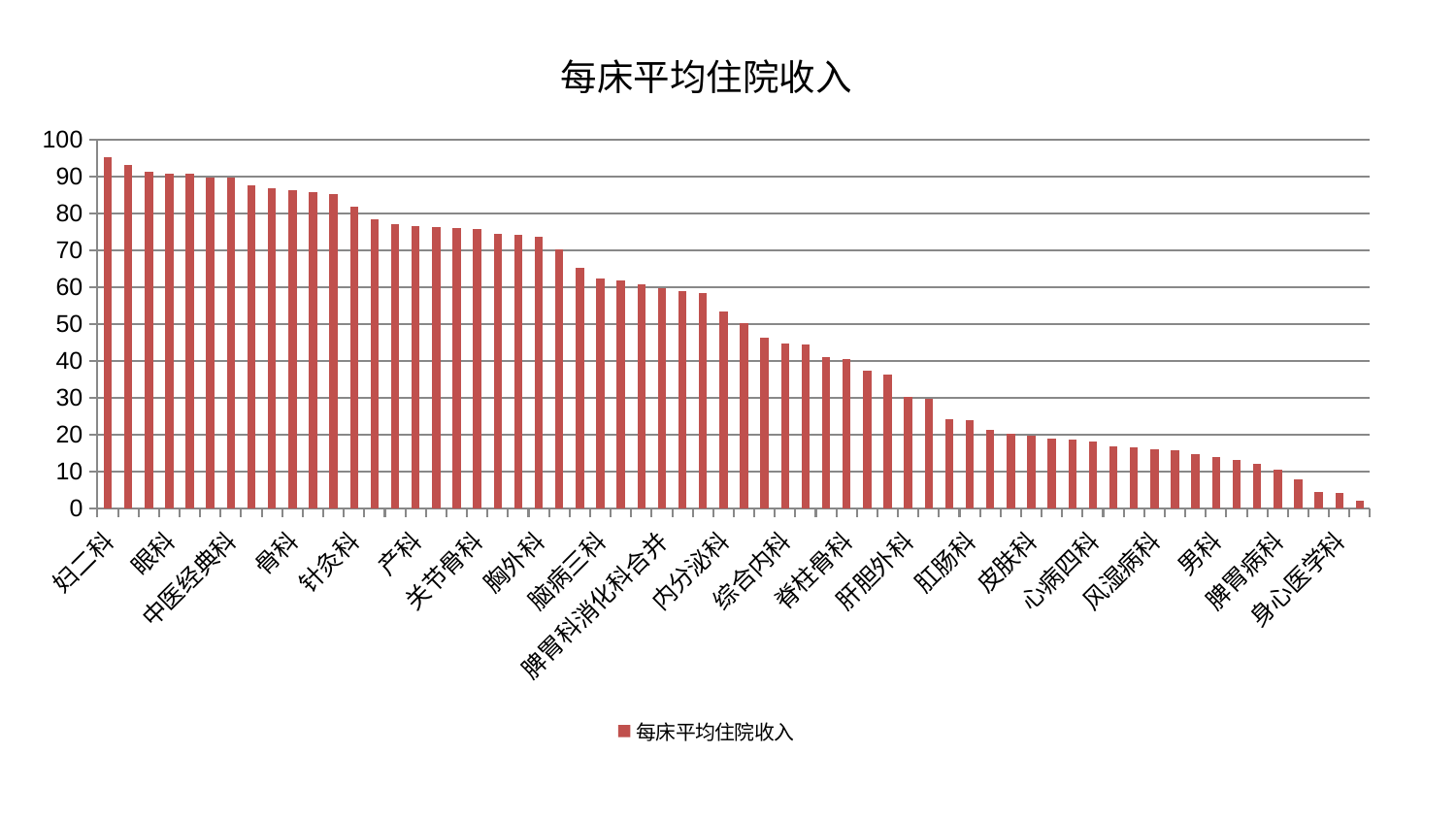

### Chart: 每床平均住院收入

| Category | 每床平均住院收入 |
|---|---|
| 妇二科 | 95.18043693500442 |
| 心病三科 | 93.18257277251622 |
| 中医外治中心 | 91.26507034643218 |
| 眼科 | 90.78394790174511 |
| 普通外科 | 90.714170528566 |
| 显微骨科 | 89.7029847867757 |
| 中医经典科 | 89.65300789751677 |
| 重症医学科 | 87.63643162976848 |
| 呼吸内科 | 86.81151762950421 |
| 骨科 | 86.33180653498323 |
| 儿科 | 85.66047129087589 |
| 肿瘤内科 | 85.33019327321595 |
| 针灸科 | 81.74978909785295 |
| 心病一科 | 78.46796824077504 |
| 小儿骨科 | 77.0517534213641 |
| 产科 | 76.61150151436857 |
| 康复科 | 76.27131894100106 |
| 心血管内科 | 75.93228178626086 |
| 关节骨科 | 75.66703071307268 |
| 肾脏内科 | 74.48591620364297 |
| 神经内科 | 74.1887530874598 |
| 胸外科 | 73.69097728887317 |
| 脑病一科 | 70.30500812366091 |
| 运动损伤骨科 | 65.27352454087367 |
| 脑病三科 | 62.285279447496045 |
| 治未病中心 | 61.756350392963455 |
| 微创骨科 | 60.799575388895136 |
| 脾胃科消化科合并 | 59.68947417185848 |
| 创伤骨科 | 58.806977424942275 |
| 心病二科 | 58.363183806594776 |
| 内分泌科 | 53.43661044631016 |
| 消化内科 | 50.133612627240694 |
| 周围血管科 | 46.21282889209941 |
| 综合内科 | 44.814525067435596 |
| 妇科妇二科合并 | 44.54174070826467 |
| 乳腺甲状腺外科 | 40.95900163341011 |
| 脊柱骨科 | 40.47555673224119 |
| 小儿推拿科 | 37.39829649868669 |
| 妇科 | 36.17895371055957 |
| 肝胆外科 | 30.279095496598817 |
| 医院 | 29.632536411773437 |
| 耳鼻喉科 | 24.159316342195435 |
| 肛肠科 | 23.852378728339186 |
| 美容皮肤科 | 21.163874278287054 |
| 脑病二科 | 20.26305328525735 |
| 皮肤科 | 19.76923214053281 |
| 肝病科 | 18.936930505055027 |
| 西区重症医学科 | 18.721489453499316 |
| 心病四科 | 18.016265730237446 |
| 老年医学科 | 16.667815800413877 |
| 东区肾病科 | 16.606622737044873 |
| 风湿病科 | 16.068734813502438 |
| 推拿科 | 15.815493279224091 |
| 泌尿外科 | 14.789068949814732 |
| 男科 | 13.819464600964393 |
| 口腔科 | 13.07059072658836 |
| 东区重症医学科 | 12.09980630059626 |
| 脾胃病科 | 10.44731394425269 |
| 神经外科 | 7.962680719708137 |
| 血液科 | 4.384131873340746 |
| 身心医学科 | 4.138422377282747 |
| 肾病科 | 2.1118292730908372 |
205